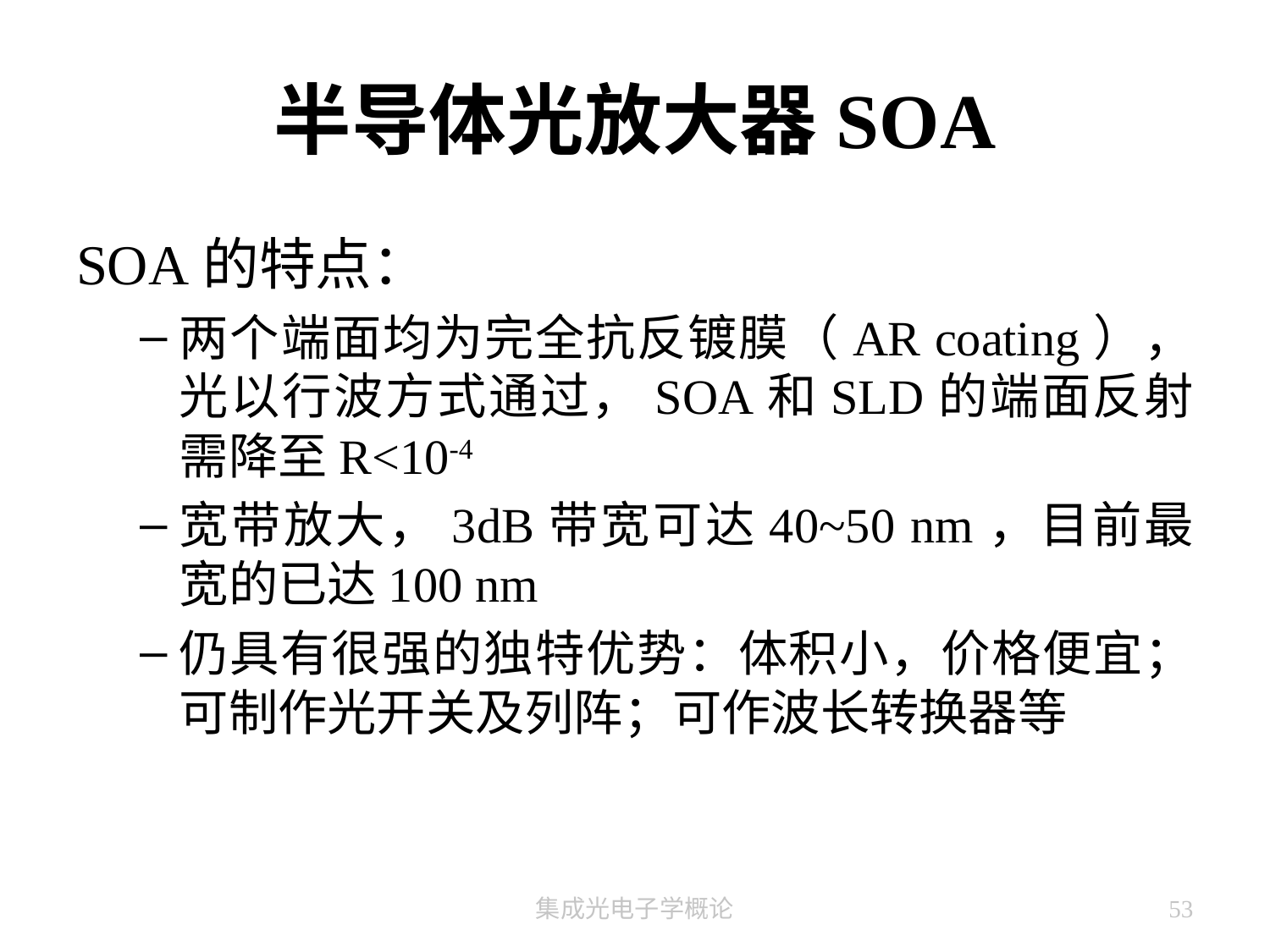

# 半导体光放大器SOA
SOA的特点：
两个端面均为完全抗反镀膜（AR coating），光以行波方式通过，SOA和SLD的端面反射需降至R<10-4
宽带放大，3dB带宽可达40~50 nm，目前最宽的已达100 nm
仍具有很强的独特优势：体积小，价格便宜；可制作光开关及列阵；可作波长转换器等

集成光电子学概论
53